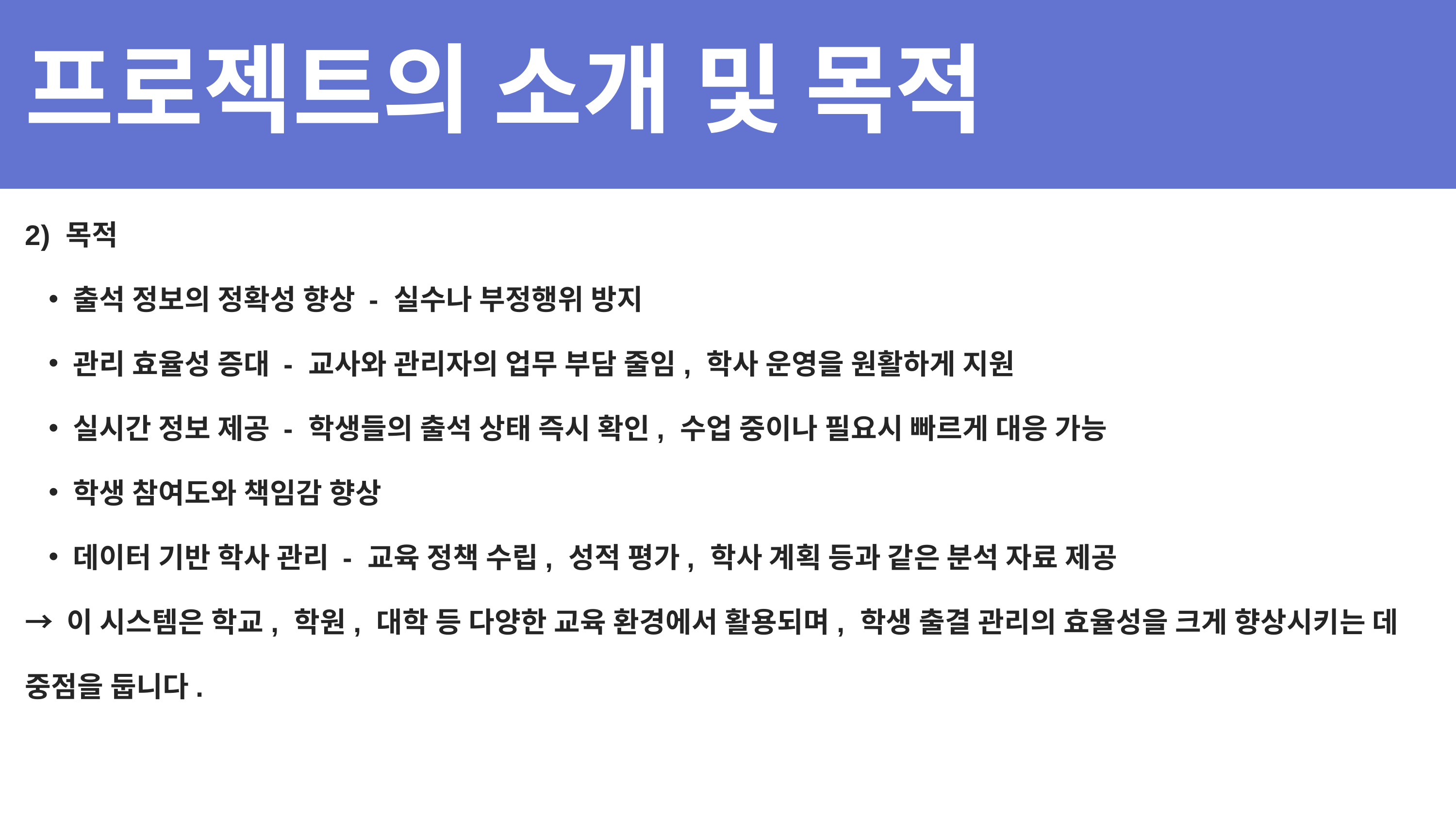

프로젝트의 소개 및 목적
2) 목적
출석 정보의 정확성 향상 - 실수나 부정행위 방지
관리 효율성 증대 - 교사와 관리자의 업무 부담 줄임, 학사 운영을 원활하게 지원
실시간 정보 제공 - 학생들의 출석 상태 즉시 확인, 수업 중이나 필요시 빠르게 대응 가능
학생 참여도와 책임감 향상
데이터 기반 학사 관리 - 교육 정책 수립, 성적 평가, 학사 계획 등과 같은 분석 자료 제공
→ 이 시스템은 학교, 학원, 대학 등 다양한 교육 환경에서 활용되며, 학생 출결 관리의 효율성을 크게 향상시키는 데 중점을 둡니다.